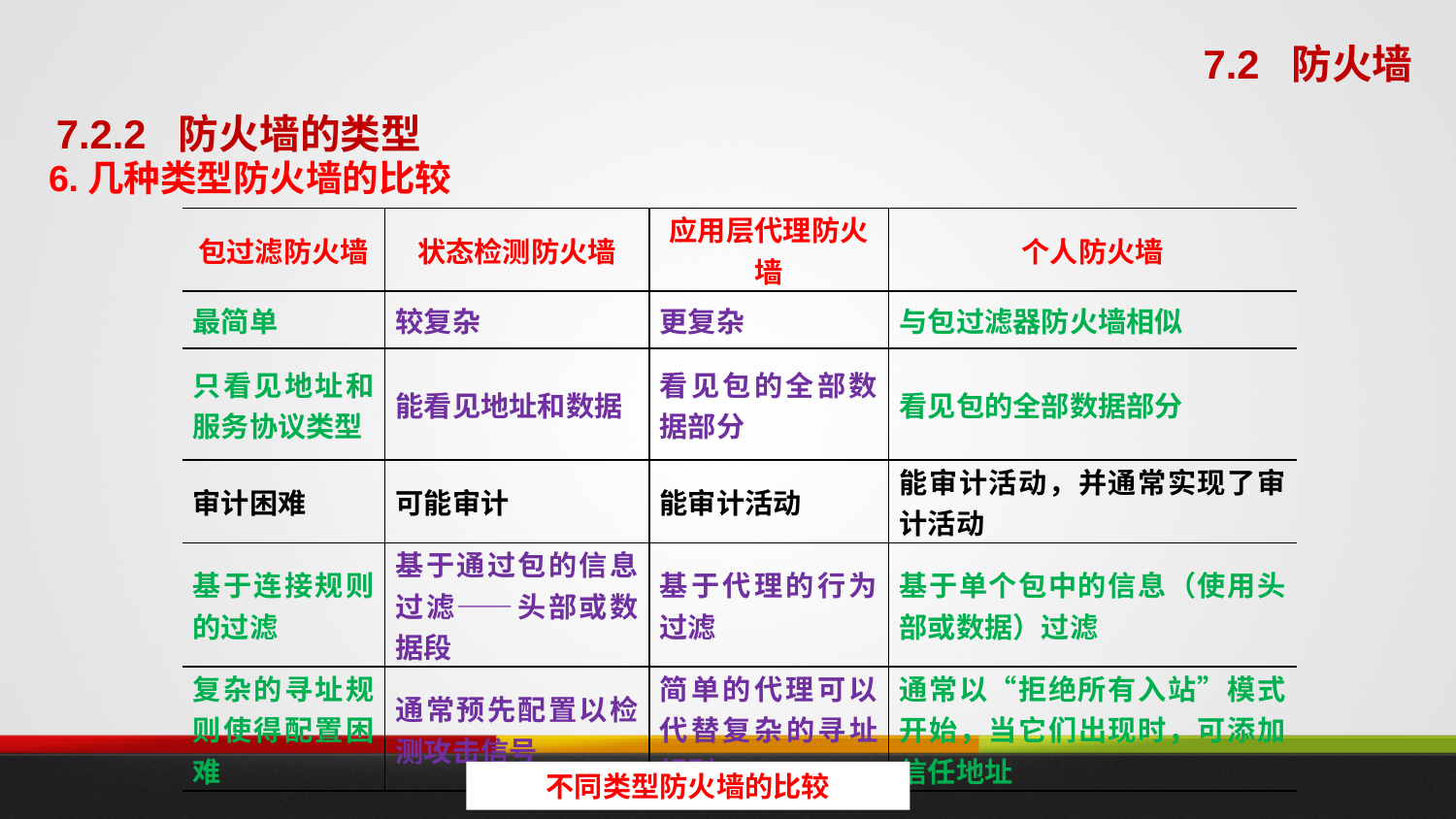

7.2  防火墙
7.2.2  防火墙的类型
6.几种类型防火墙的比较
| 包过滤防火墙 | 状态检测防火墙 | 应用层代理防火墙 | 个人防火墙 |
| --- | --- | --- | --- |
| 最简单 | 较复杂 | 更复杂 | 与包过滤器防火墙相似 |
| 只看见地址和服务协议类型 | 能看见地址和数据 | 看见包的全部数据部分 | 看见包的全部数据部分 |
| 审计困难 | 可能审计 | 能审计活动 | 能审计活动，并通常实现了审计活动 |
| 基于连接规则的过滤 | 基于通过包的信息过滤——头部或数据段 | 基于代理的行为过滤 | 基于单个包中的信息（使用头部或数据）过滤 |
| 复杂的寻址规则使得配置困难 | 通常预先配置以检测攻击信号 | 简单的代理可以代替复杂的寻址规则 | 通常以“拒绝所有入站”模式开始，当它们出现时，可添加信任地址 |
不同类型防火墙的比较